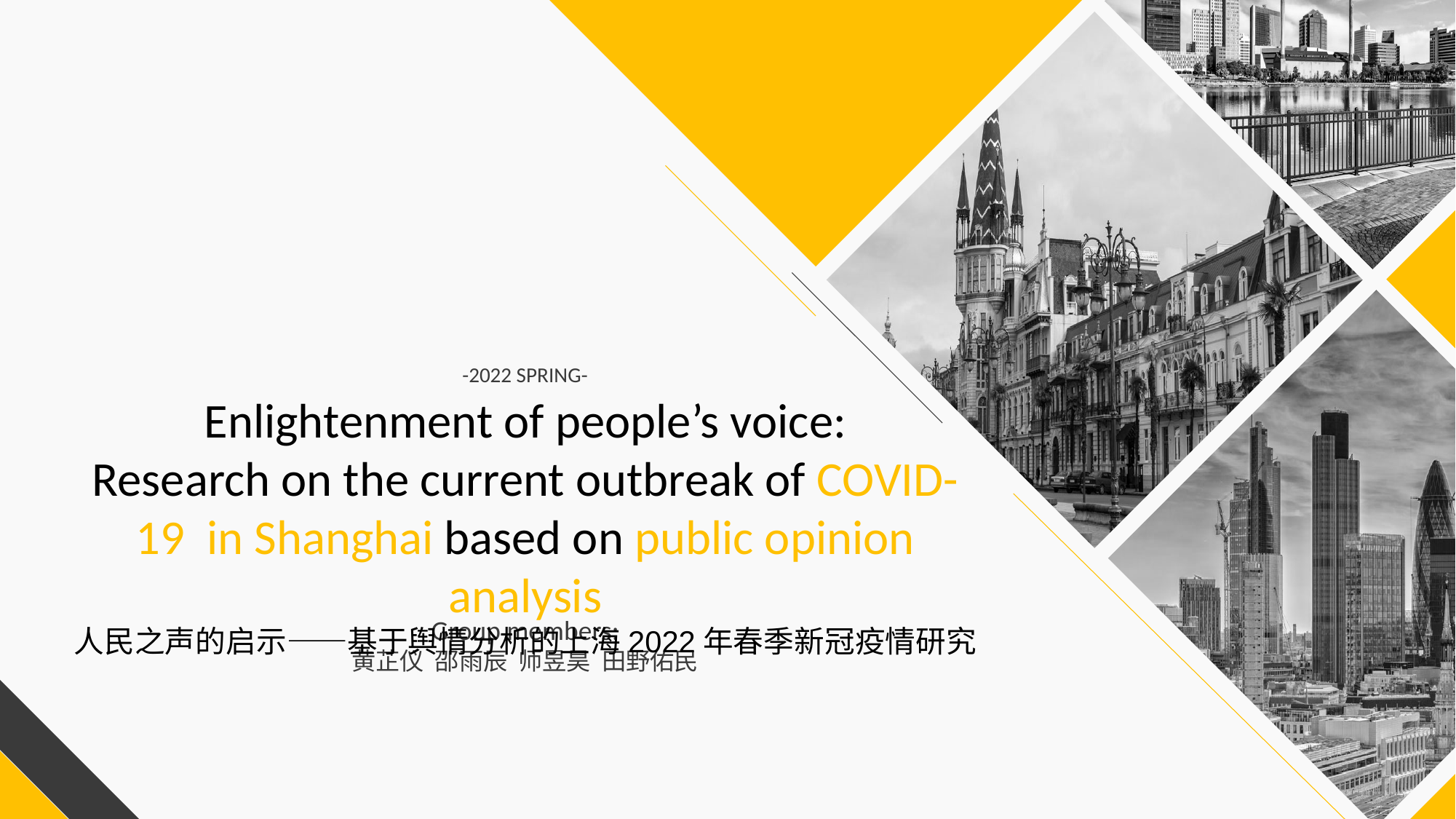

-2022 SPRING-

Enlightenment of people’s voice:
Research on the current outbreak of COVID-19  in Shanghai based on public opinion analysis
人民之声的启示——基于舆情分析的上海2022年春季新冠疫情研究
Group members:
黄芷仪  邵雨辰  师昱昊  田野佑民